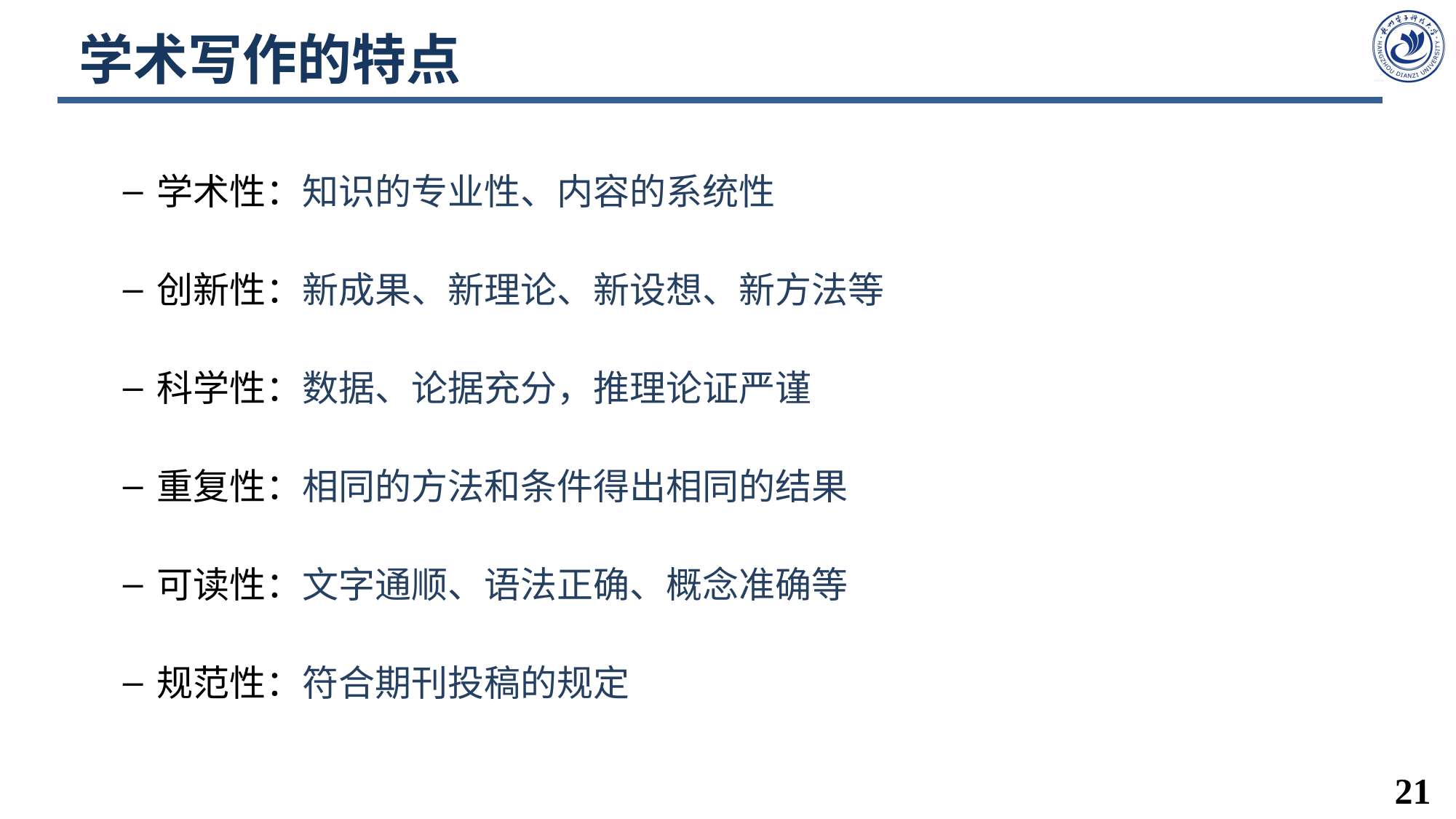

# 学术写作的特点
学术性：知识的专业性、内容的系统性
创新性：新成果、新理论、新设想、新方法等
科学性：数据、论据充分，推理论证严谨
重复性：相同的方法和条件得出相同的结果
可读性：文字通顺、语法正确、概念准确等
规范性：符合期刊投稿的规定

21